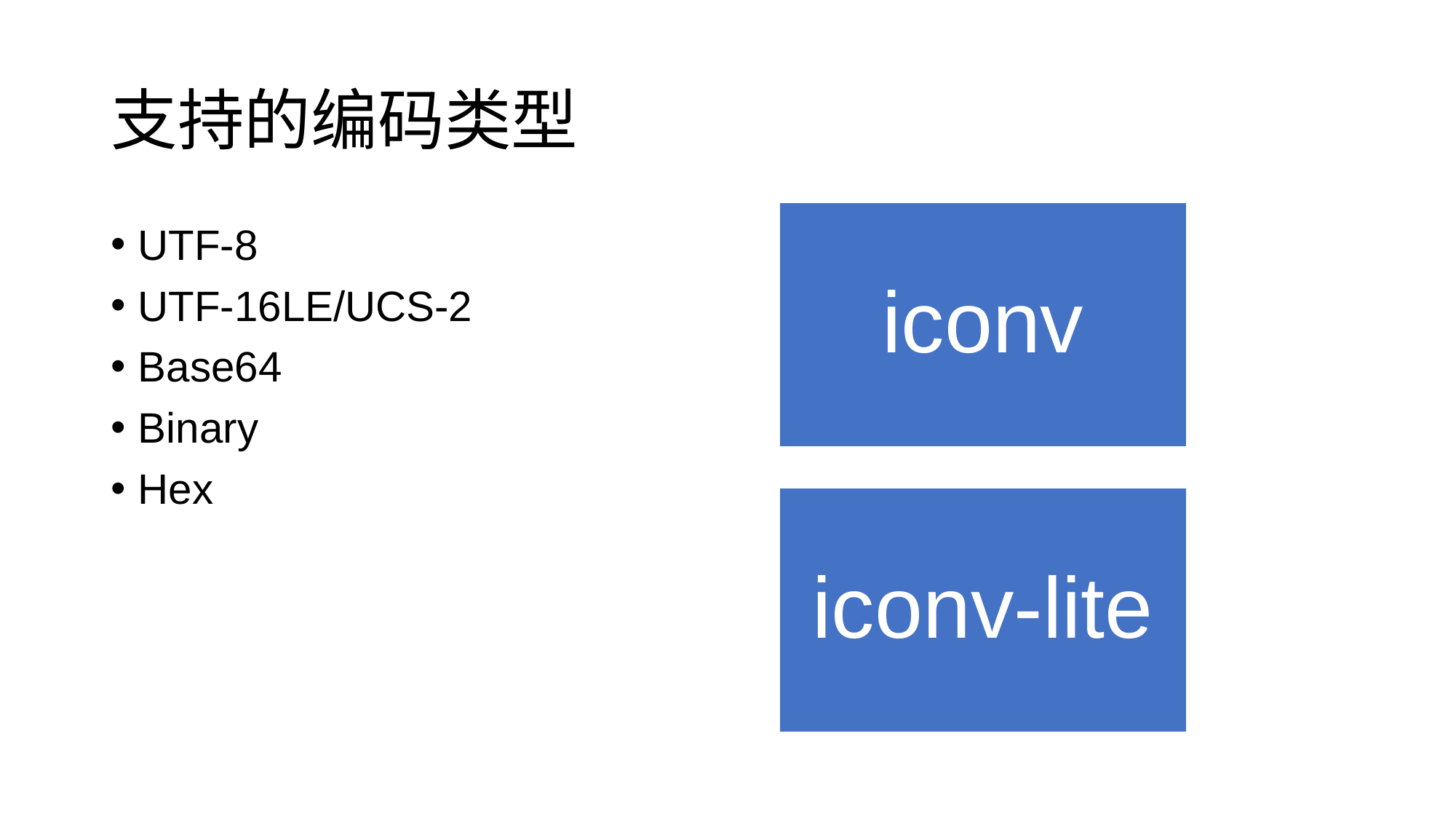

# 支持的编码类型
iconv
iconv-lite
UTF-8
UTF-16LE/UCS-2
Base64
Binary
Hex